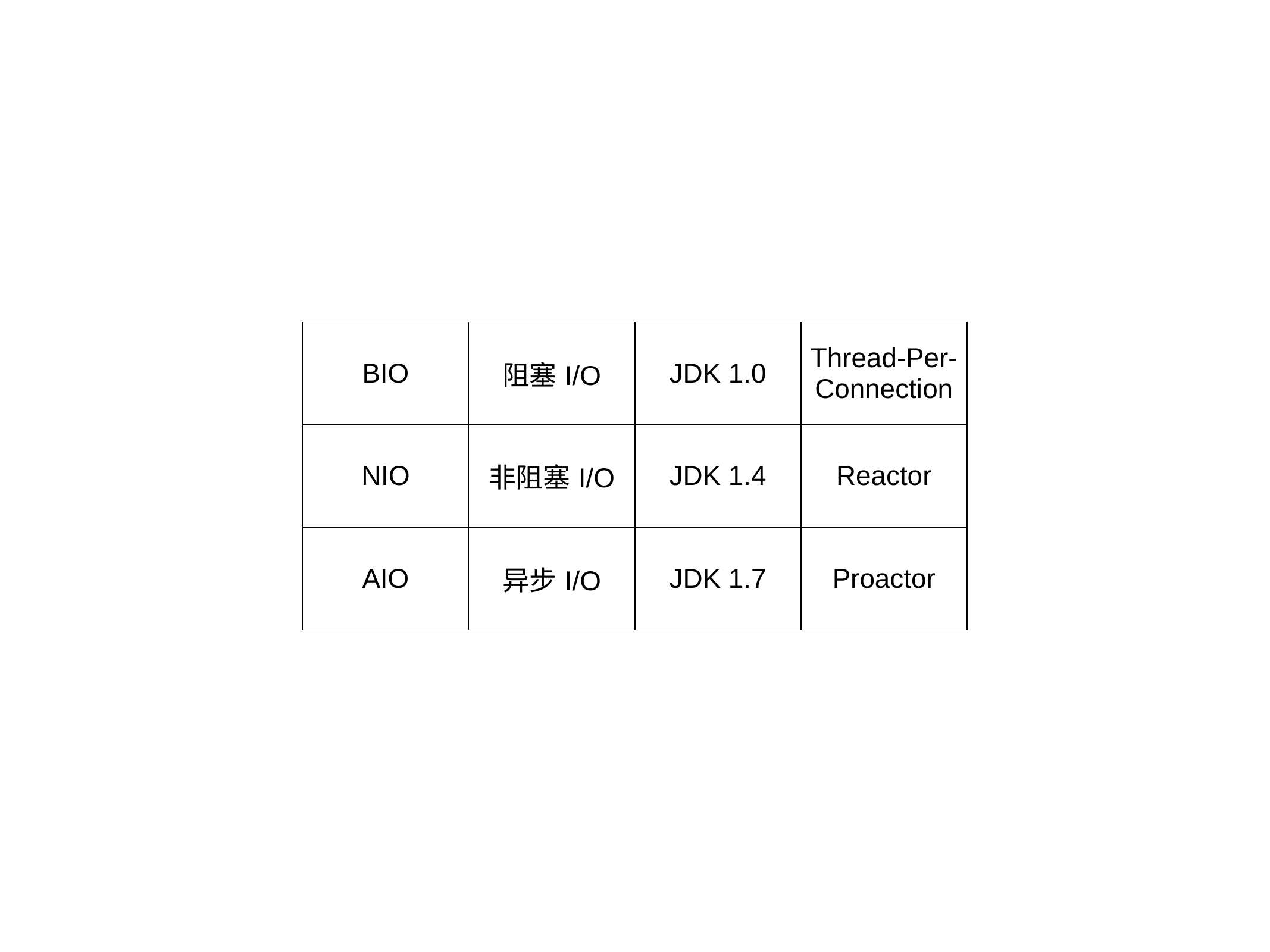

| BIO | 阻塞I/O | JDK 1.0 | Thread-Per-Connection |
| --- | --- | --- | --- |
| NIO | 非阻塞I/O | JDK 1.4 | Reactor |
| AIO | 异步I/O | JDK 1.7 | Proactor |